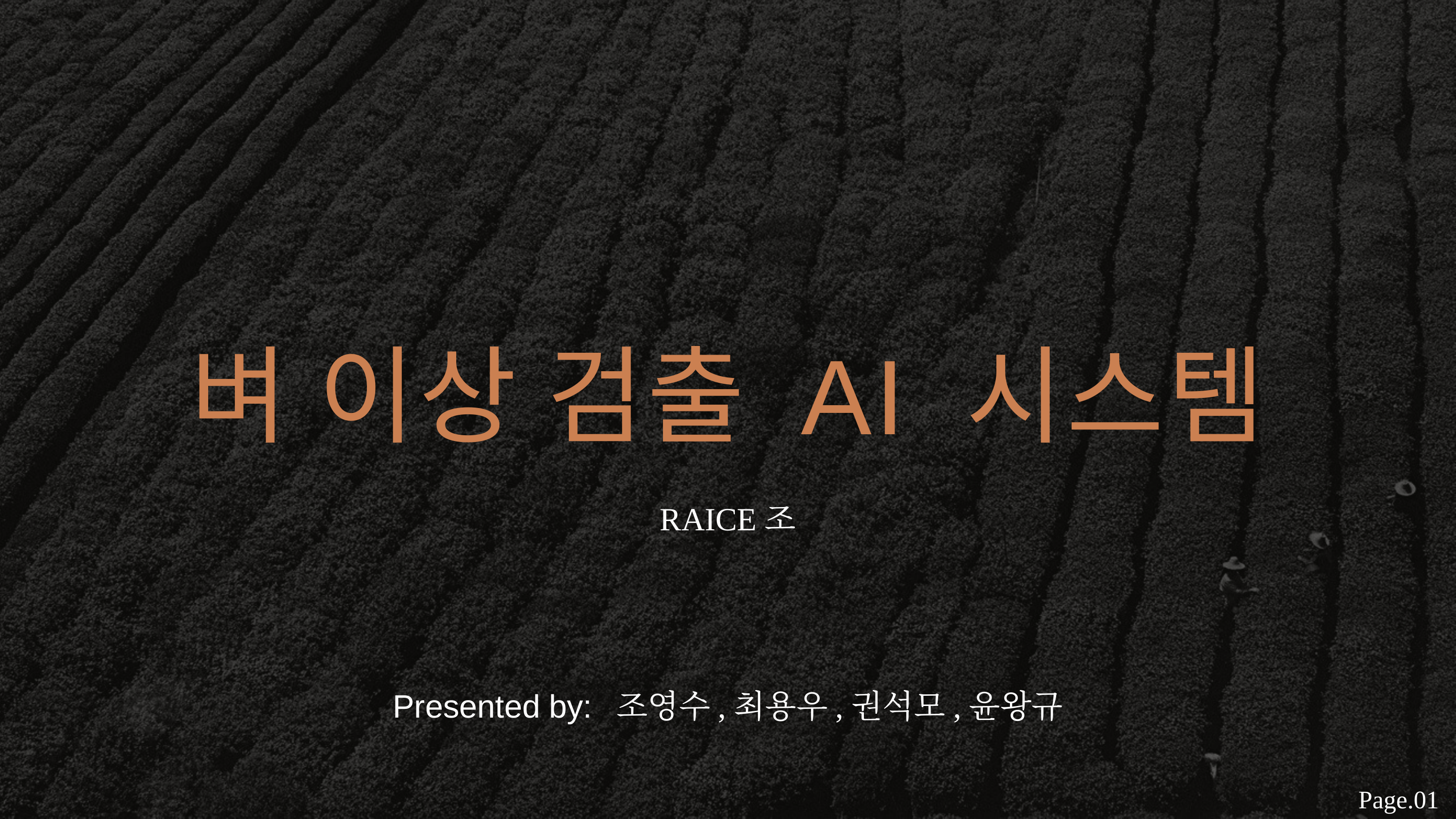

벼 이상 검출 AI 시스템
RAICE조
Presented by:  조영수,최용우,권석모,윤왕규
Page.01